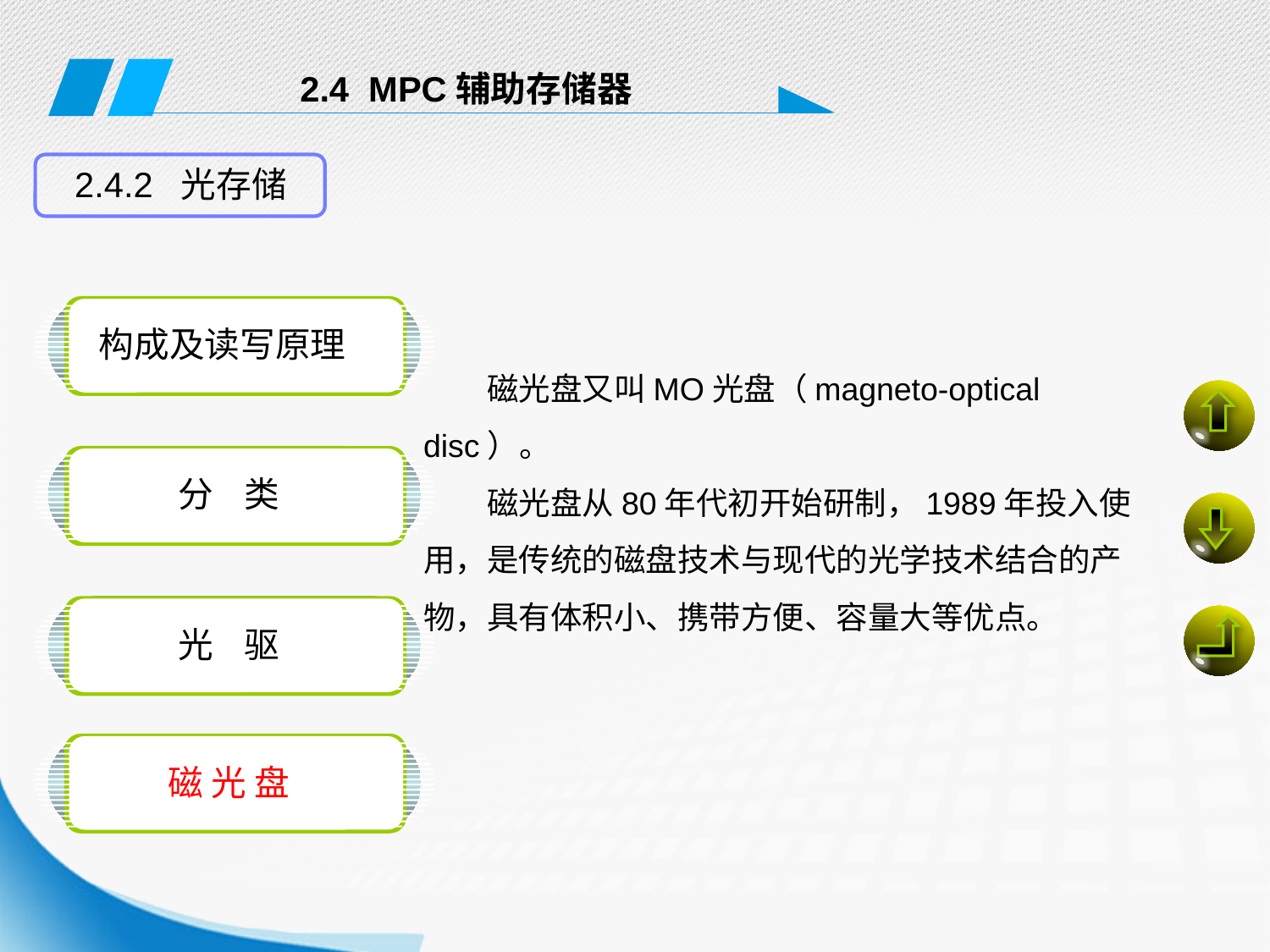

2.4  MPC辅助存储器

2.4.2  光存储

构成及读写原理
磁光盘又叫MO光盘（magneto-optical disc）。
磁光盘从80年代初开始研制，1989年投入使用，是传统的磁盘技术与现代的光学技术结合的产物，具有体积小、携带方便、容量大等优点。

分    类

光    驱

磁 光 盘